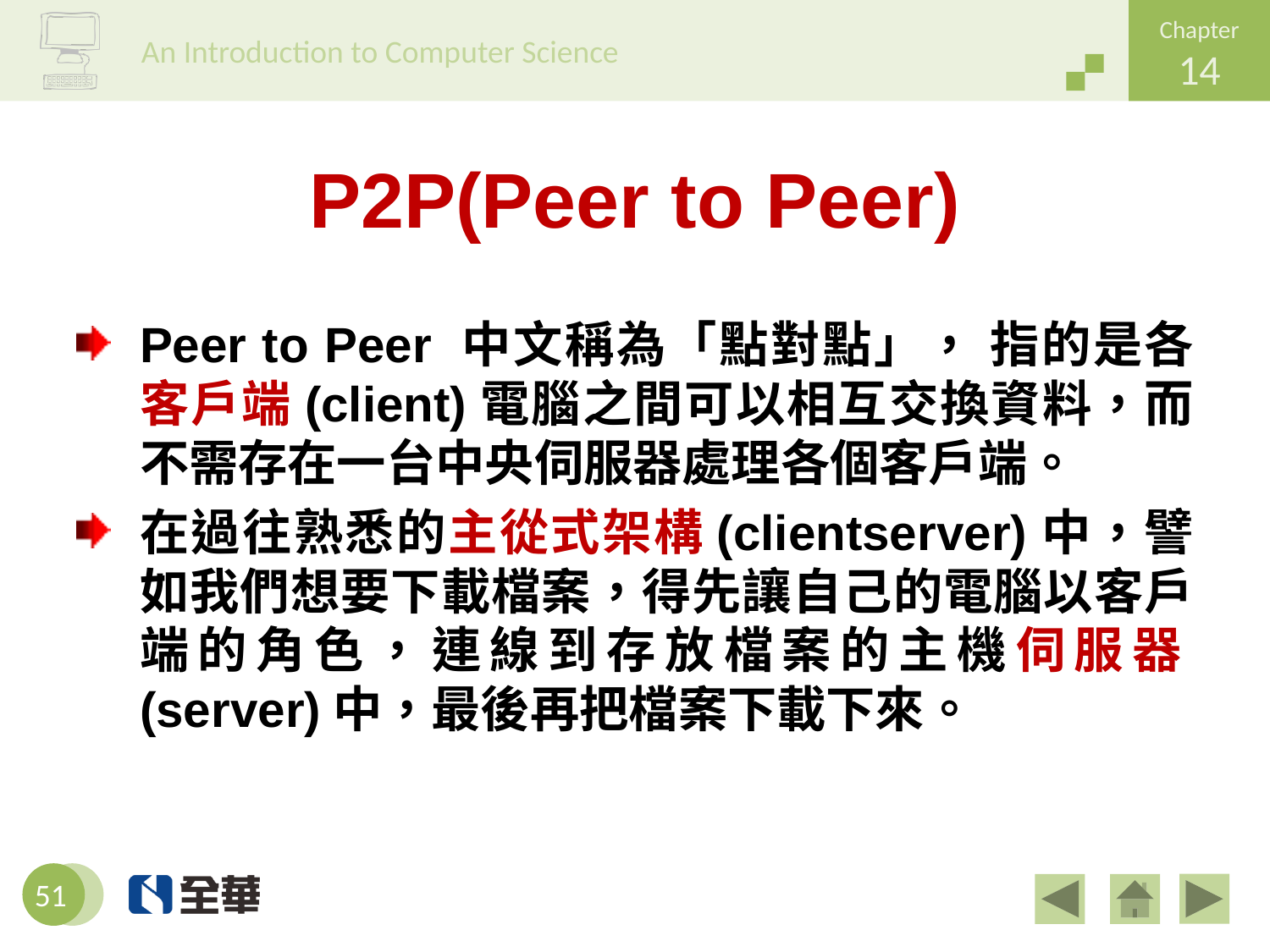

# P2P(Peer to Peer)
Peer to Peer 中文稱為「點對點」， 指的是各客戶端(client)電腦之間可以相互交換資料，而不需存在一台中央伺服器處理各個客戶端。
在過往熟悉的主從式架構(clientserver)中，譬如我們想要下載檔案，得先讓自己的電腦以客戶端的角色，連線到存放檔案的主機伺服器(server)中，最後再把檔案下載下來。